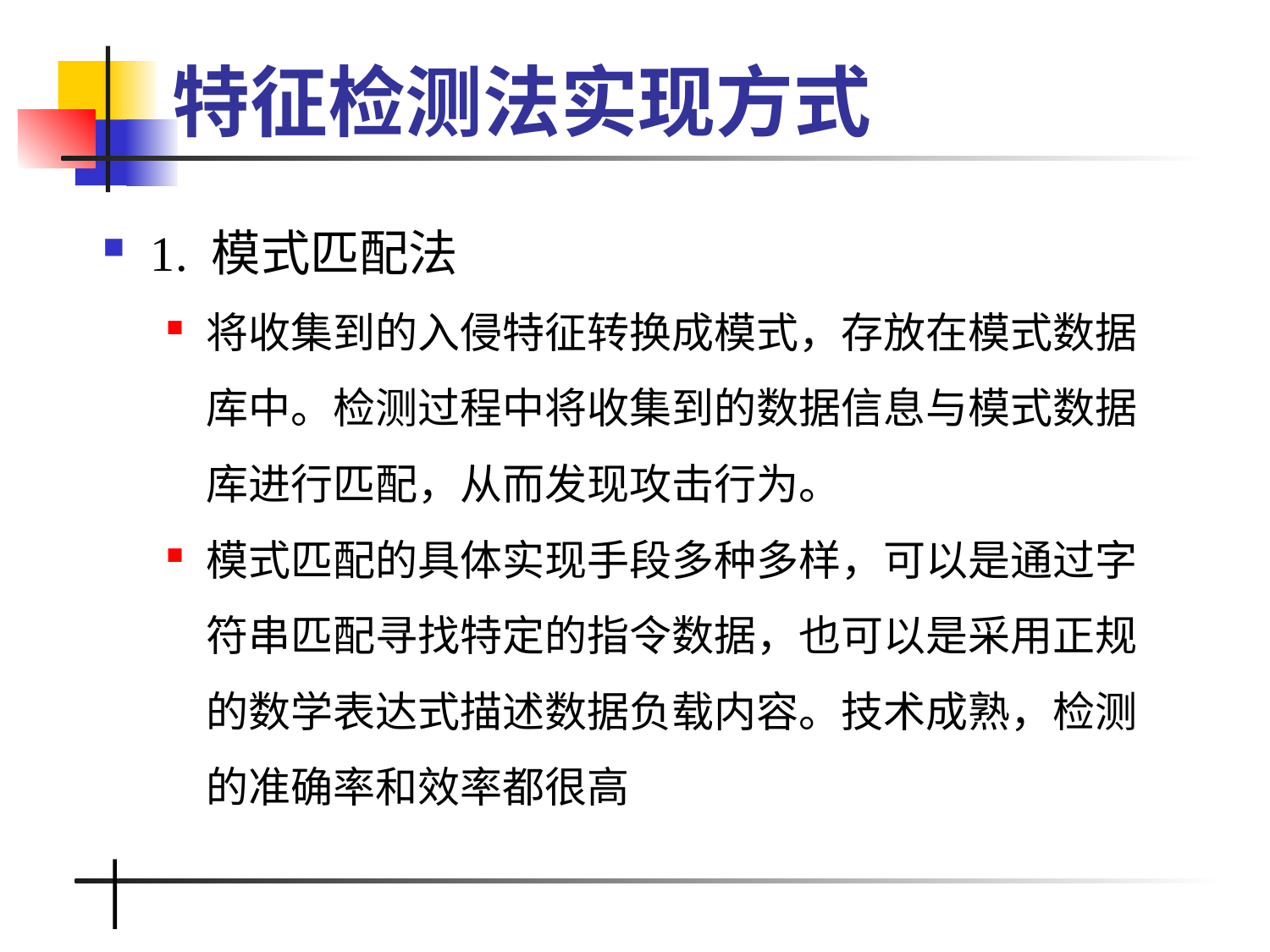

# 特征检测法实现方式
1. 模式匹配法
将收集到的入侵特征转换成模式，存放在模式数据库中。检测过程中将收集到的数据信息与模式数据库进行匹配，从而发现攻击行为。
模式匹配的具体实现手段多种多样，可以是通过字符串匹配寻找特定的指令数据，也可以是采用正规的数学表达式描述数据负载内容。技术成熟，检测的准确率和效率都很高